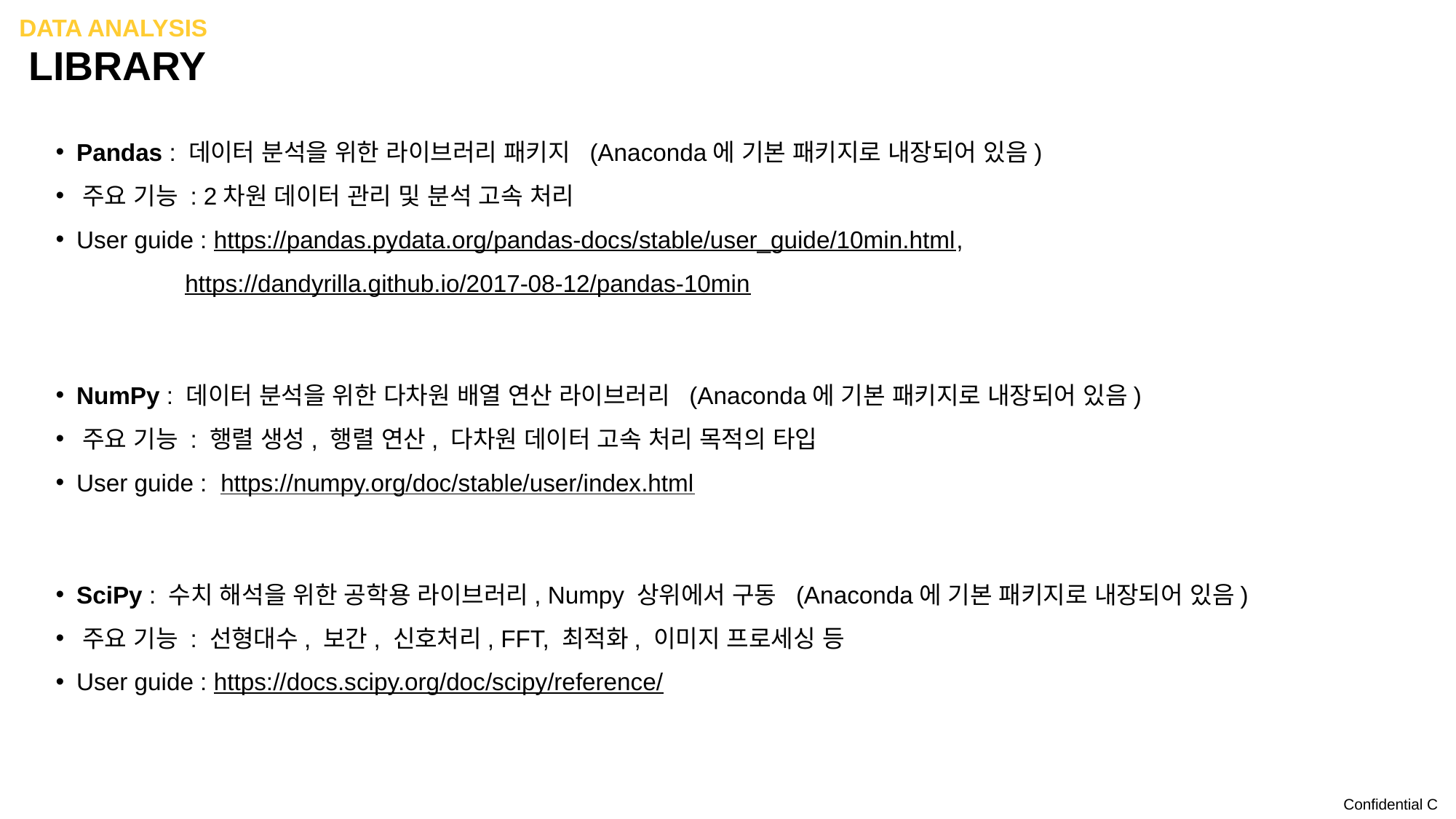

Data analysis
# Library
 Pandas : 데이터 분석을 위한 라이브러리 패키지  (Anaconda에 기본 패키지로 내장되어 있음)
 주요 기능 : 2차원 데이터 관리 및 분석 고속 처리
 User guide : https://pandas.pydata.org/pandas-docs/stable/user_guide/10min.html,
	   https://dandyrilla.github.io/2017-08-12/pandas-10min
 NumPy : 데이터 분석을 위한 다차원 배열 연산 라이브러리  (Anaconda에 기본 패키지로 내장되어 있음)
 주요 기능 : 행렬 생성, 행렬 연산, 다차원 데이터 고속 처리 목적의 타입
 User guide :  https://numpy.org/doc/stable/user/index.html
 SciPy : 수치 해석을 위한 공학용 라이브러리, Numpy 상위에서 구동  (Anaconda에 기본 패키지로 내장되어 있음)
 주요 기능 : 선형대수, 보간, 신호처리, FFT, 최적화, 이미지 프로세싱 등
 User guide : https://docs.scipy.org/doc/scipy/reference/